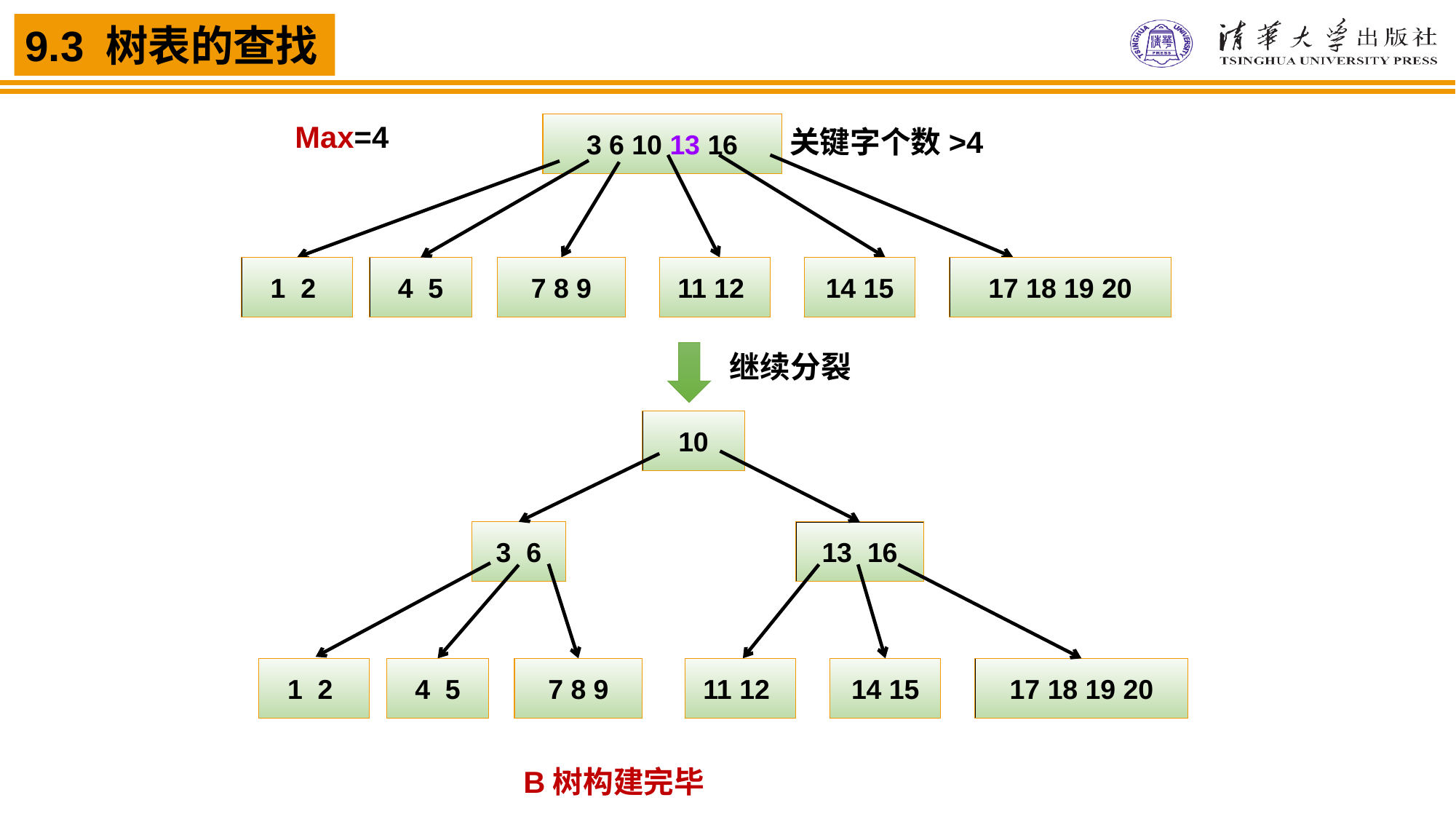

Max=4
3 6 10 13 16
关键字个数>4
1  2
4  5
7 8 9
11 12
14 15
17 18 19 20

继续分裂
10
3  6
13  16
1  2
4  5
7 8 9
11 12
14 15
17 18 19 20
B树构建完毕